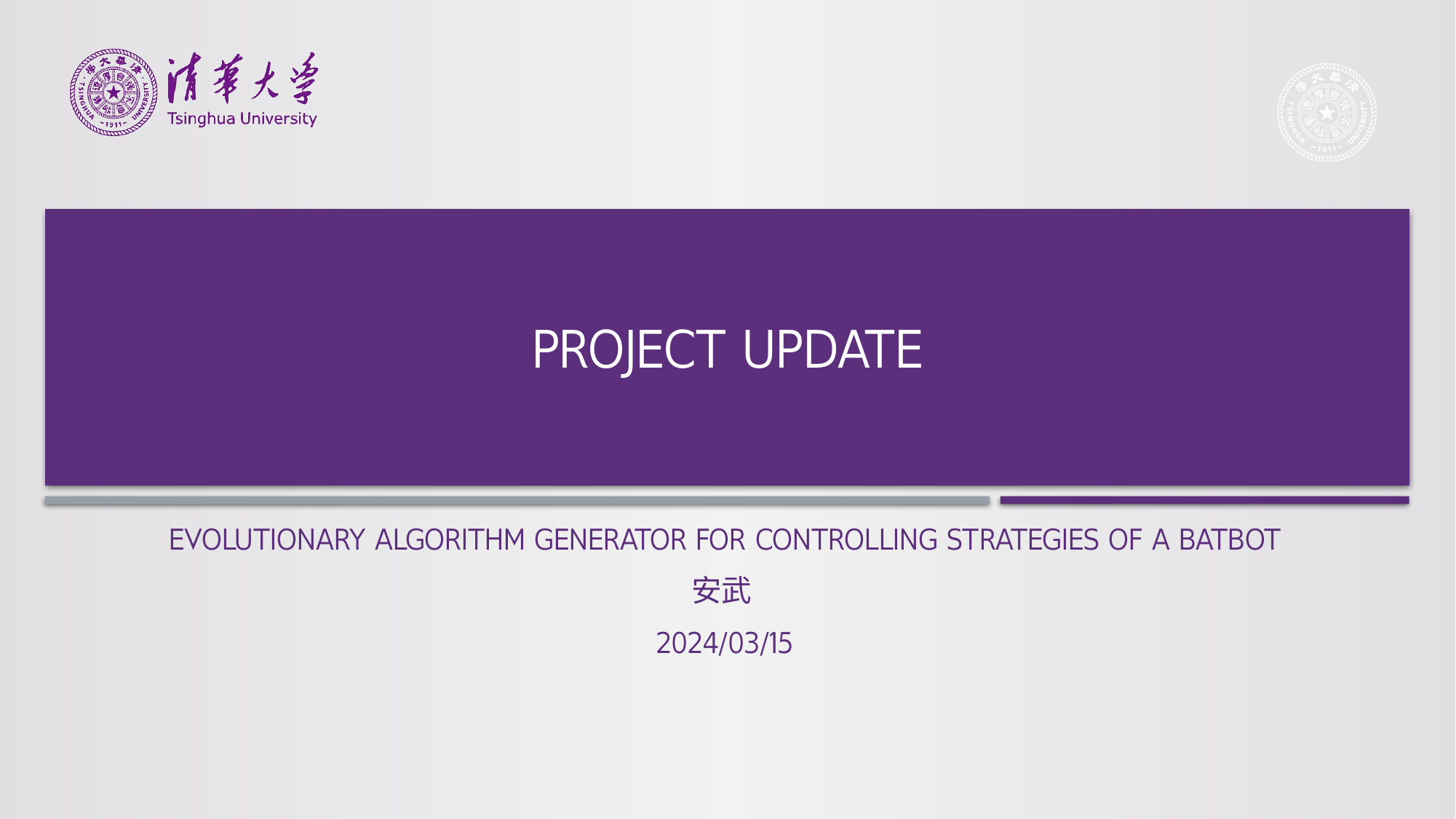

# Project update
Evolutionary Algorithm Generator for Controlling Strategies of a Batbot
安武
2024/03/15